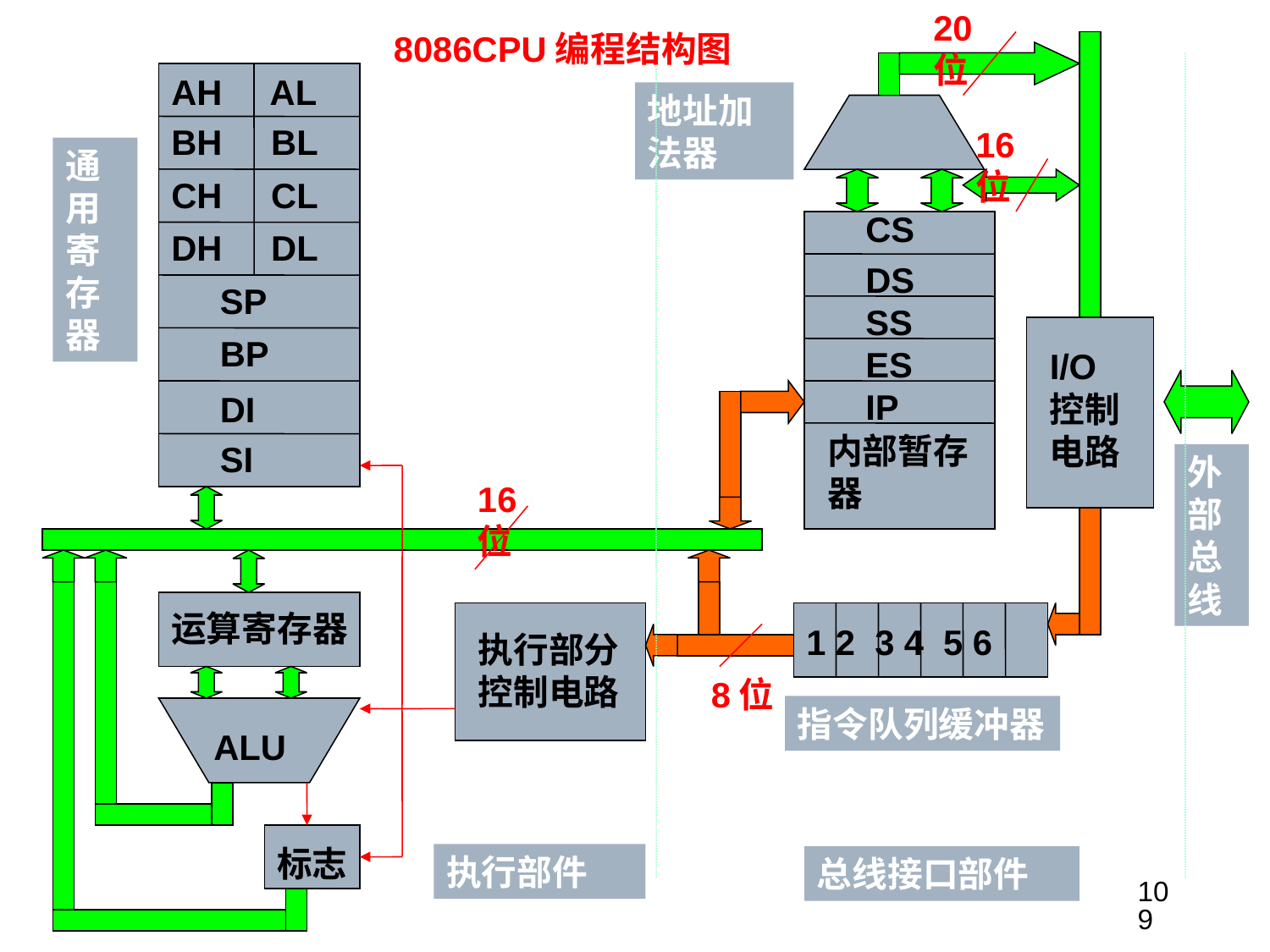

20位
8086CPU编程结构图

AH     AL

地址加法器

BH     BL

16位
通用寄存器

CH     CL

     CS

DH     DL

     DS

     SP

     SS

     BP

     ES

I/O控制电路

     IP

     DI

内部暂存器
     SI

外部总线

16位

运算寄存器

1 2  3 4  5 6
指令队列缓冲器
执行部分控制电路

8位

ALU

标志
执行部件
总线接口部件

109